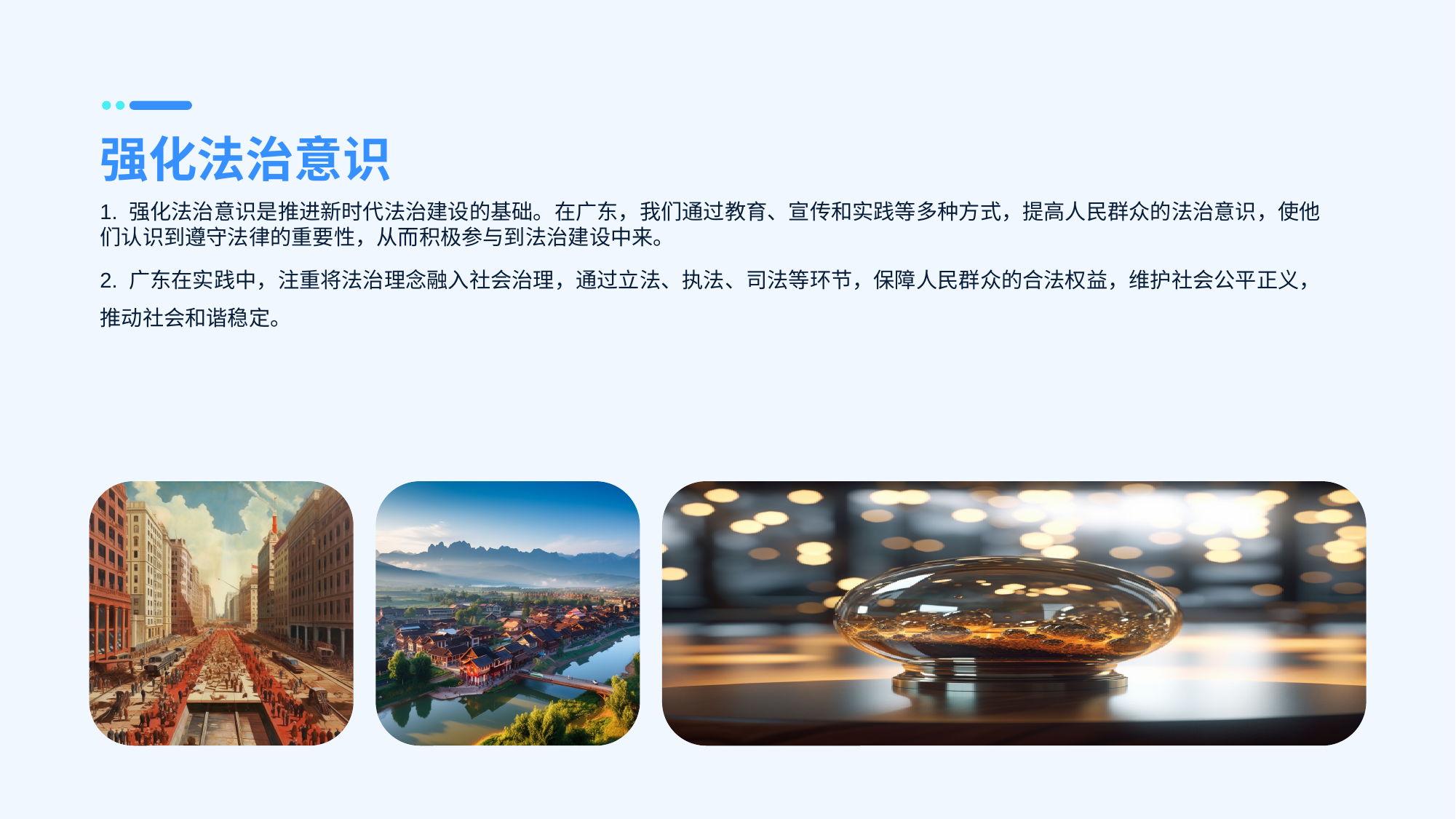

强化法治意识
1. 强化法治意识是推进新时代法治建设的基础。在广东，我们通过教育、宣传和实践等多种方式，提高人民群众的法治意识，使他们认识到遵守法律的重要性，从而积极参与到法治建设中来。
2. 广东在实践中，注重将法治理念融入社会治理，通过立法、执法、司法等环节，保障人民群众的合法权益，维护社会公平正义，推动社会和谐稳定。